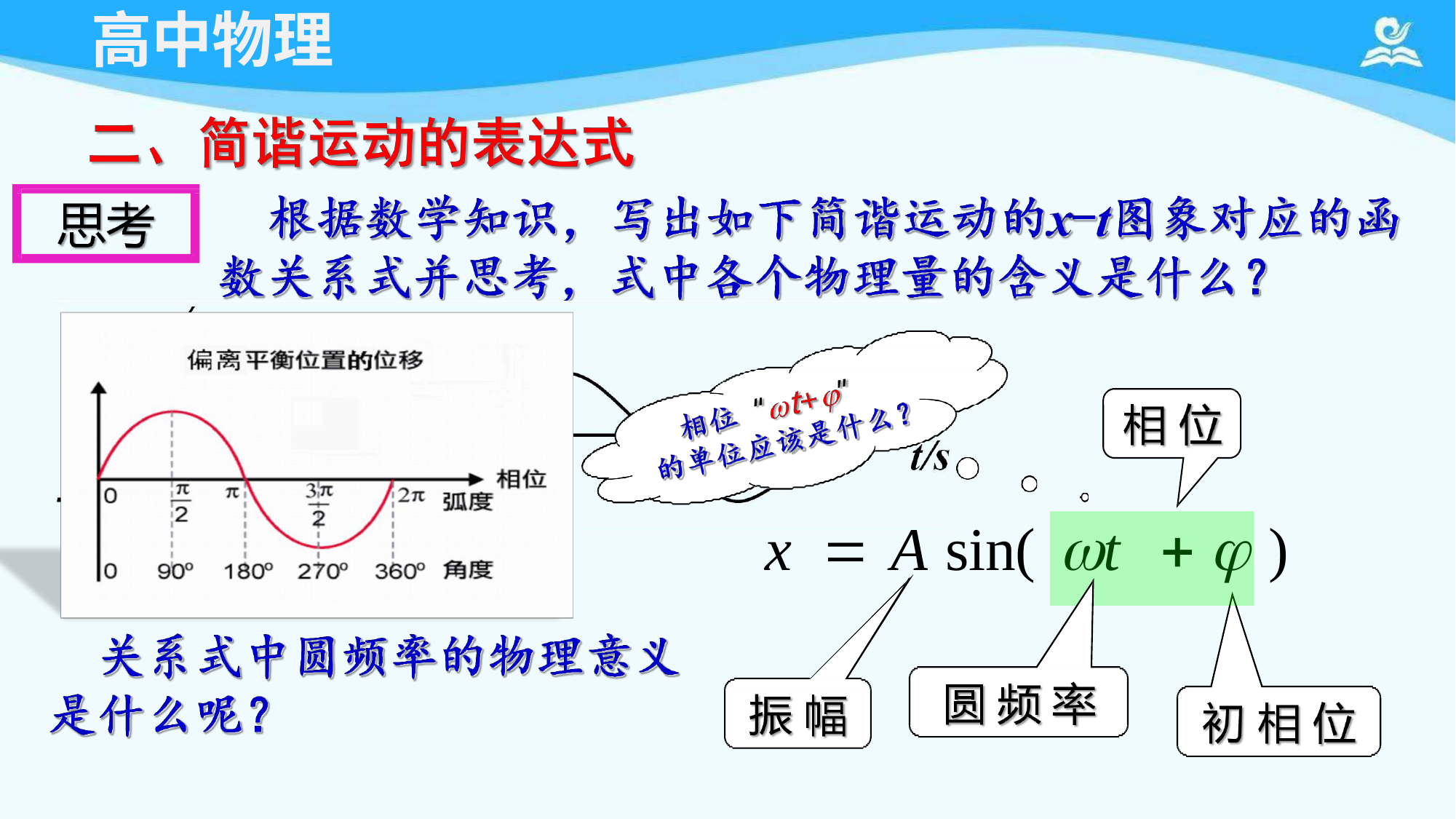

# 高中物理

x	=	A sin(
)
ωt	+ ϕ